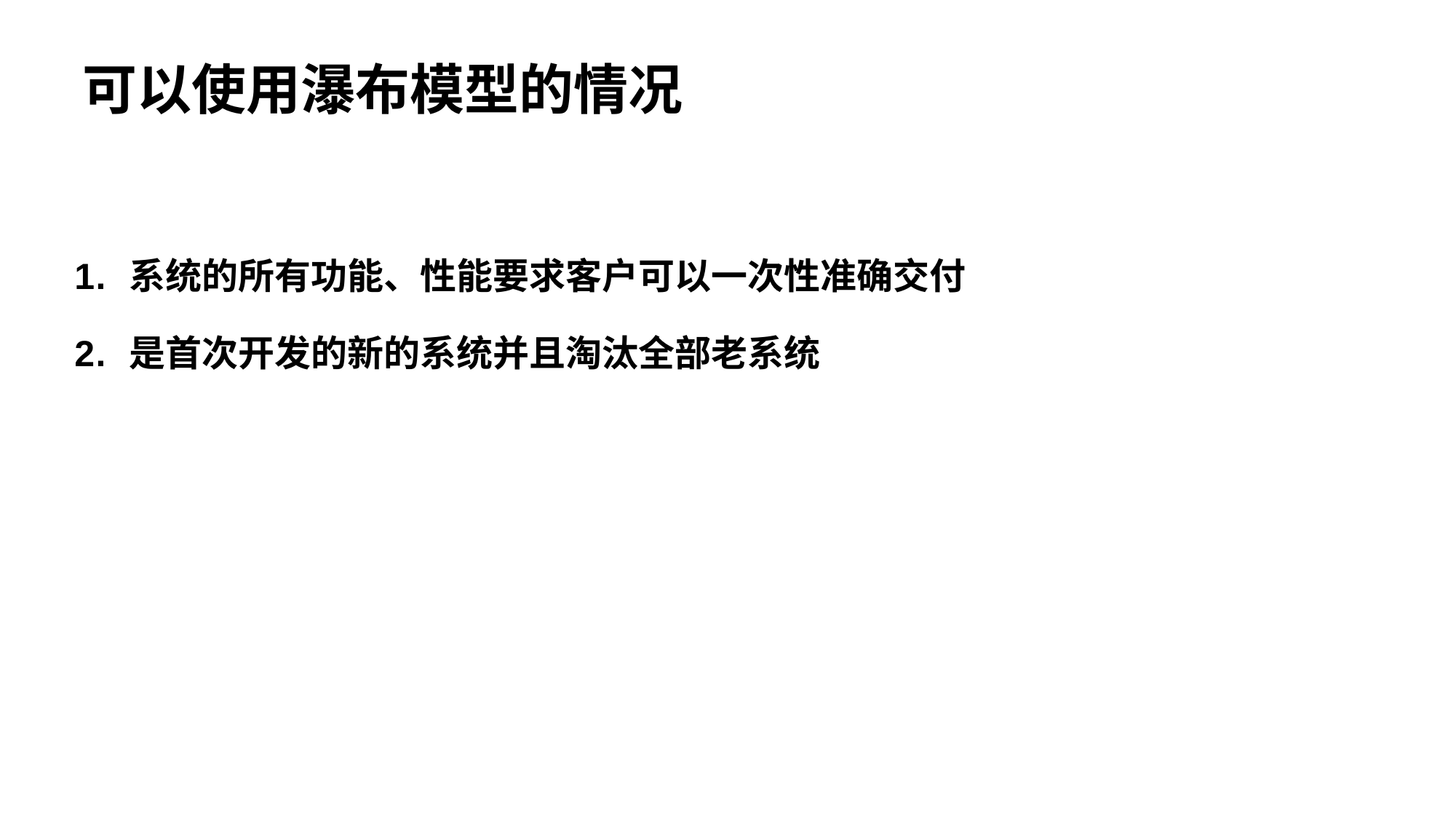

可以使用瀑布模型的情况

系统的所有功能、性能要求客户可以一次性准确交付
是首次开发的新的系统并且淘汰全部老系统